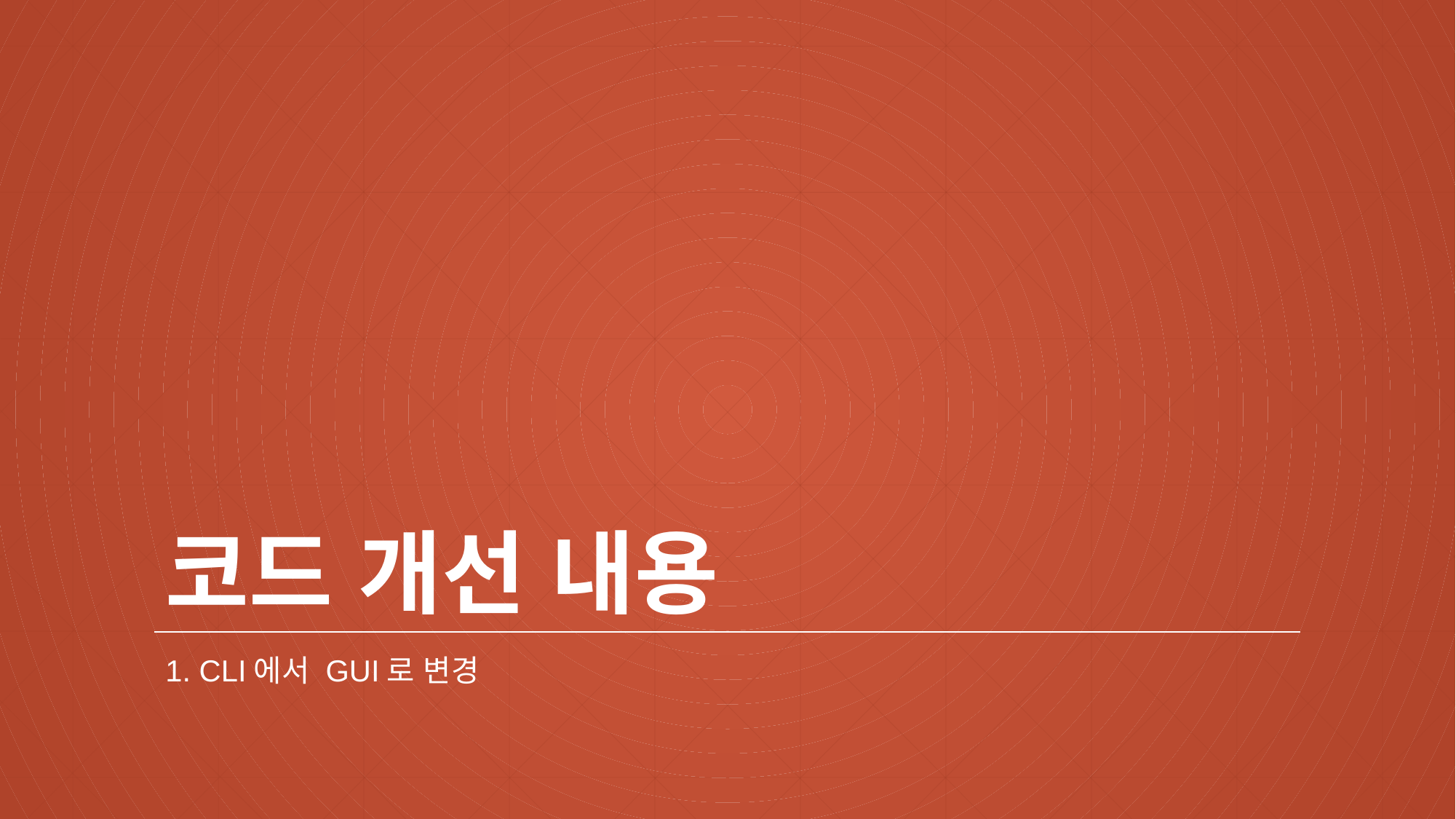

# 코드 개선 내용
1. CLI에서 GUI로 변경